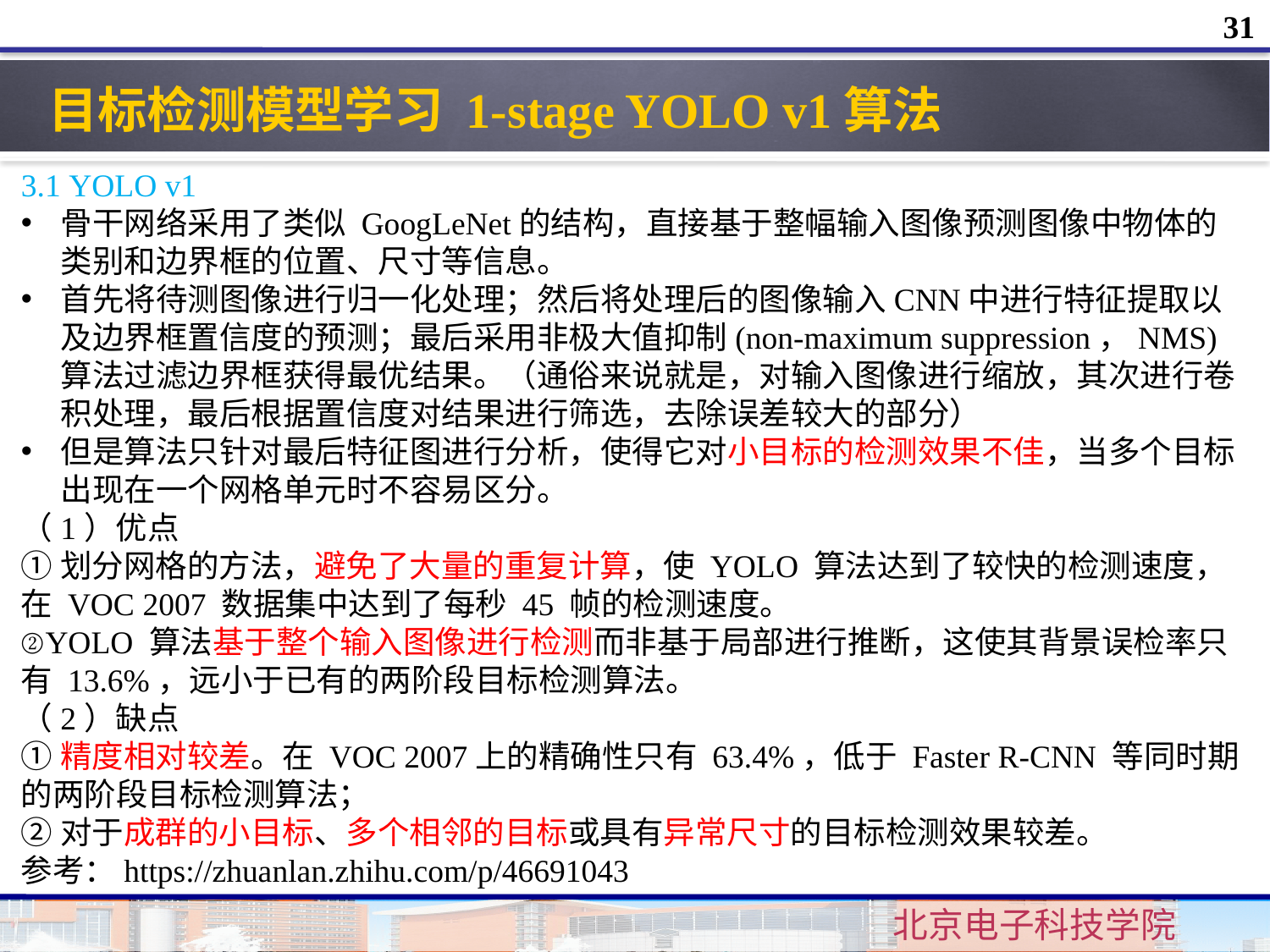

31
目标检测模型学习 1-stage YOLO v1算法
3.1 YOLO v1
骨干网络采用了类似 GoogLeNet的结构，直接基于整幅输入图像预测图像中物体的类别和边界框的位置、尺寸等信息。
首先将待测图像进行归一化处理；然后将处理后的图像输入CNN中进行特征提取以及边界框置信度的预测；最后采用非极大值抑制(non-maximum suppression，NMS)算法过滤边界框获得最优结果。（通俗来说就是，对输入图像进行缩放，其次进行卷积处理，最后根据置信度对结果进行筛选，去除误差较大的部分）
但是算法只针对最后特征图进行分析，使得它对小目标的检测效果不佳，当多个目标出现在一个网格单元时不容易区分。
（1）优点
①划分网格的方法，避免了大量的重复计算，使 YOLO 算法达到了较快的检测速度，在 VOC 2007 数据集中达到了每秒 45 帧的检测速度。
②YOLO 算法基于整个输入图像进行检测而非基于局部进行推断，这使其背景误检率只有 13.6%，远小于已有的两阶段目标检测算法。
（2）缺点
①精度相对较差。在 VOC 2007上的精确性只有 63.4%，低于 Faster R-CNN 等同时期的两阶段目标检测算法；
②对于成群的小目标、多个相邻的目标或具有异常尺寸的目标检测效果较差。
参考：https://zhuanlan.zhihu.com/p/46691043